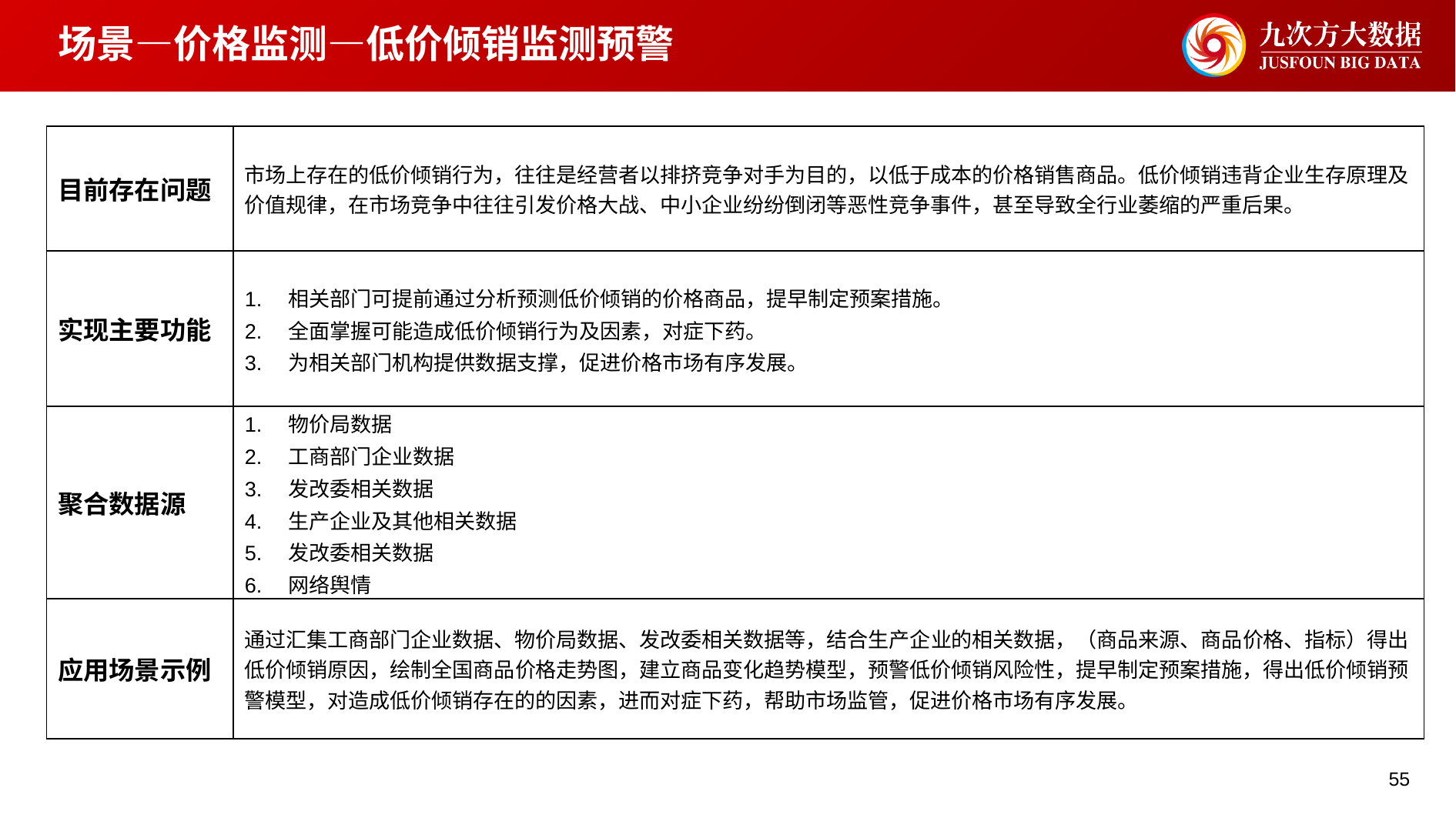

# 场景—价格监测—低价倾销监测预警
| 目前存在问题 | 市场上存在的低价倾销行为，往往是经营者以排挤竞争对手为目的，以低于成本的价格销售商品。低价倾销违背企业生存原理及价值规律，在市场竞争中往往引发价格大战、中小企业纷纷倒闭等恶性竞争事件，甚至导致全行业萎缩的严重后果。 |
| --- | --- |
| 实现主要功能 | 相关部门可提前通过分析预测低价倾销的价格商品，提早制定预案措施。 全面掌握可能造成低价倾销行为及因素，对症下药。 为相关部门机构提供数据支撑，促进价格市场有序发展。 |
| 聚合数据源 | 物价局数据 工商部门企业数据 发改委相关数据 生产企业及其他相关数据 发改委相关数据 网络舆情 |
| 应用场景示例 | 通过汇集工商部门企业数据、物价局数据、发改委相关数据等，结合生产企业的相关数据，（商品来源、商品价格、指标）得出低价倾销原因，绘制全国商品价格走势图，建立商品变化趋势模型，预警低价倾销风险性，提早制定预案措施，得出低价倾销预警模型，对造成低价倾销存在的的因素，进而对症下药，帮助市场监管，促进价格市场有序发展。 |
55